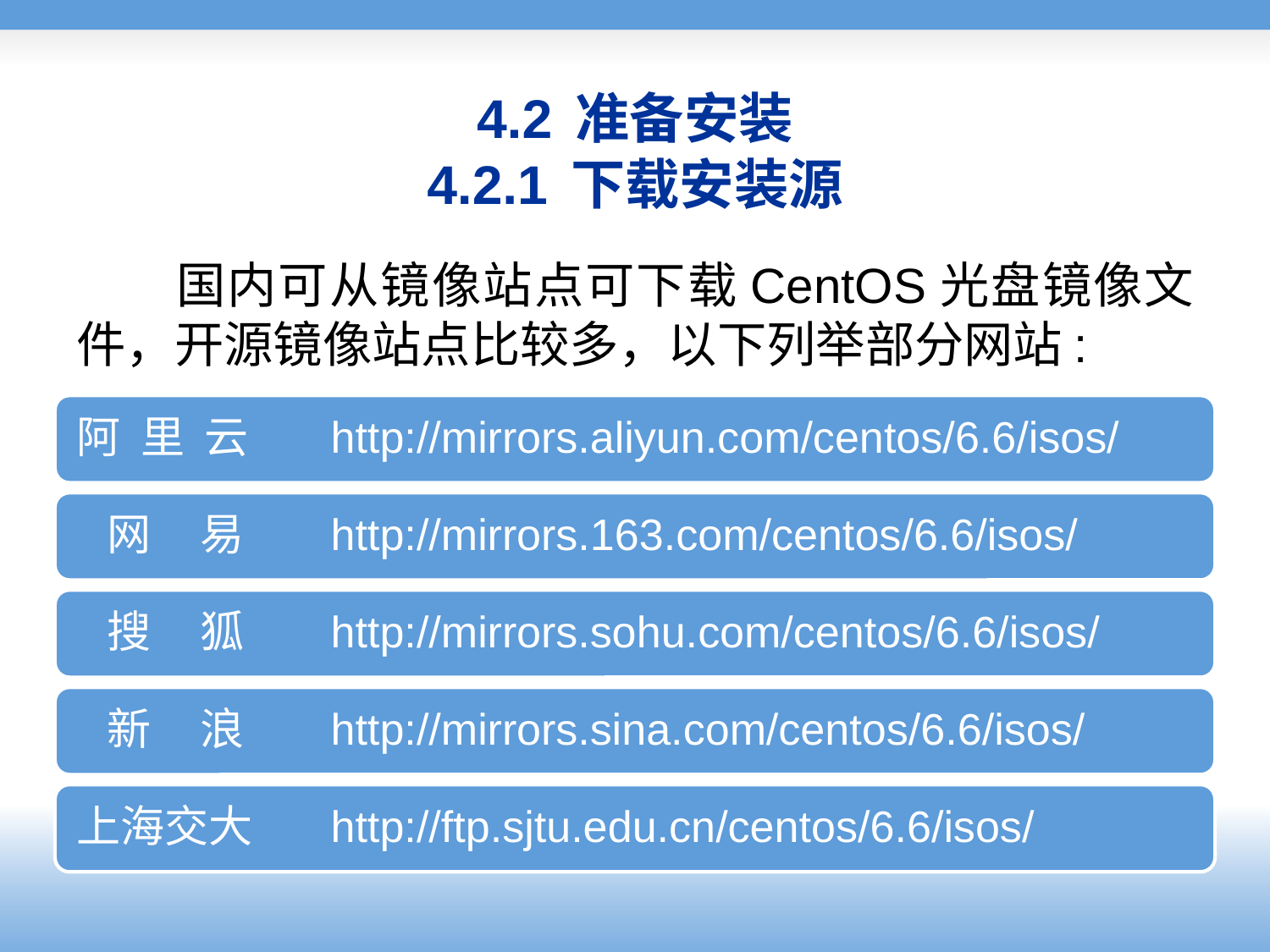

# 4.2 准备安装 4.2.1 下载安装源
国内可从镜像站点可下载CentOS光盘镜像文件，开源镜像站点比较多，以下列举部分网站:
阿  里  云 	http://mirrors.aliyun.com/centos/6.6/isos/
  网     易	http://mirrors.163.com/centos/6.6/isos/
  搜     狐	http://mirrors.sohu.com/centos/6.6/isos/
  新     浪	http://mirrors.sina.com/centos/6.6/isos/
上海交大	http://ftp.sjtu.edu.cn/centos/6.6/isos/